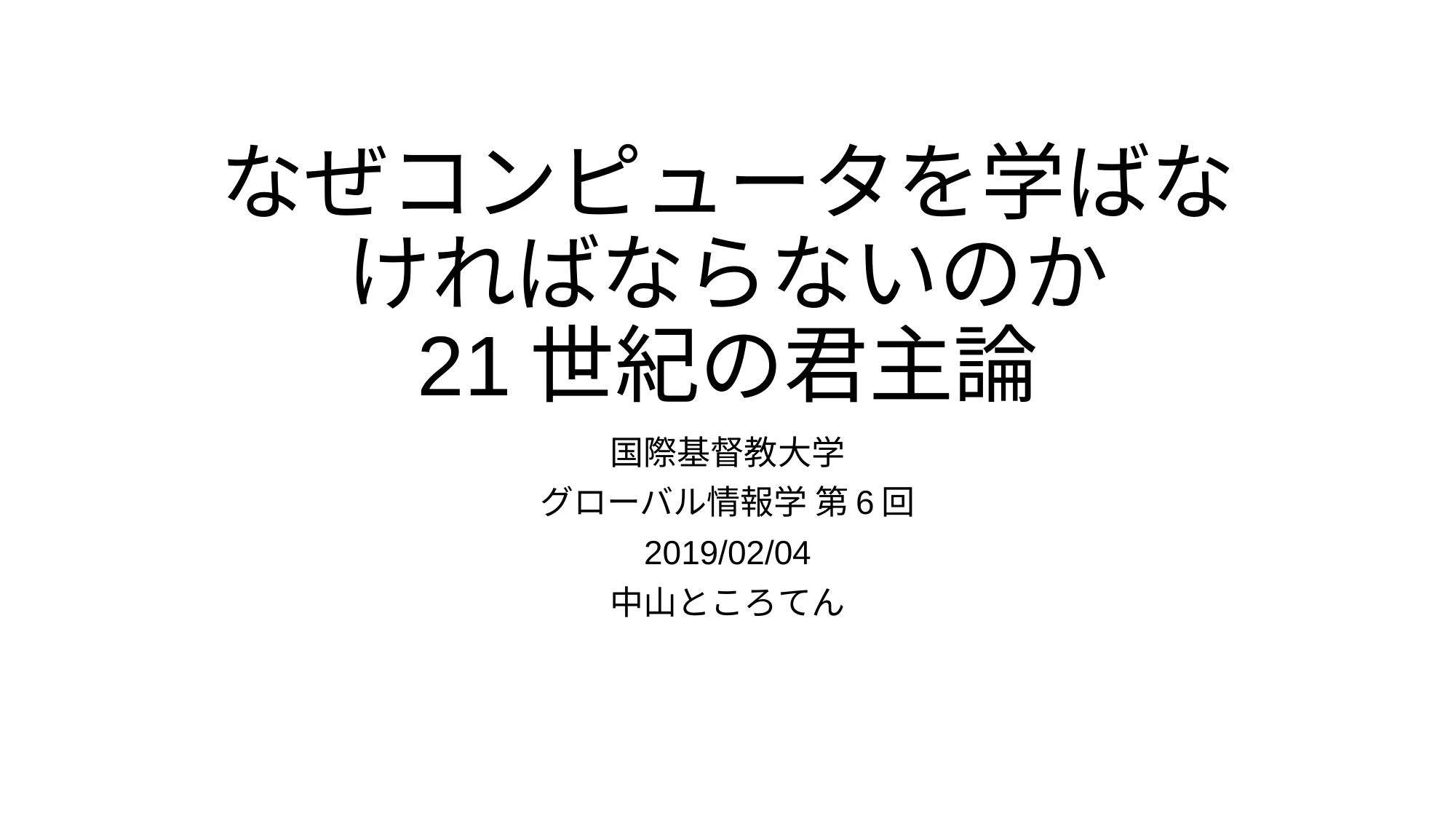

# なぜコンピュータを学ばなければならないのか 21世紀の君主論
国際基督教大学
グローバル情報学 第6回
2019/02/04
中山ところてん